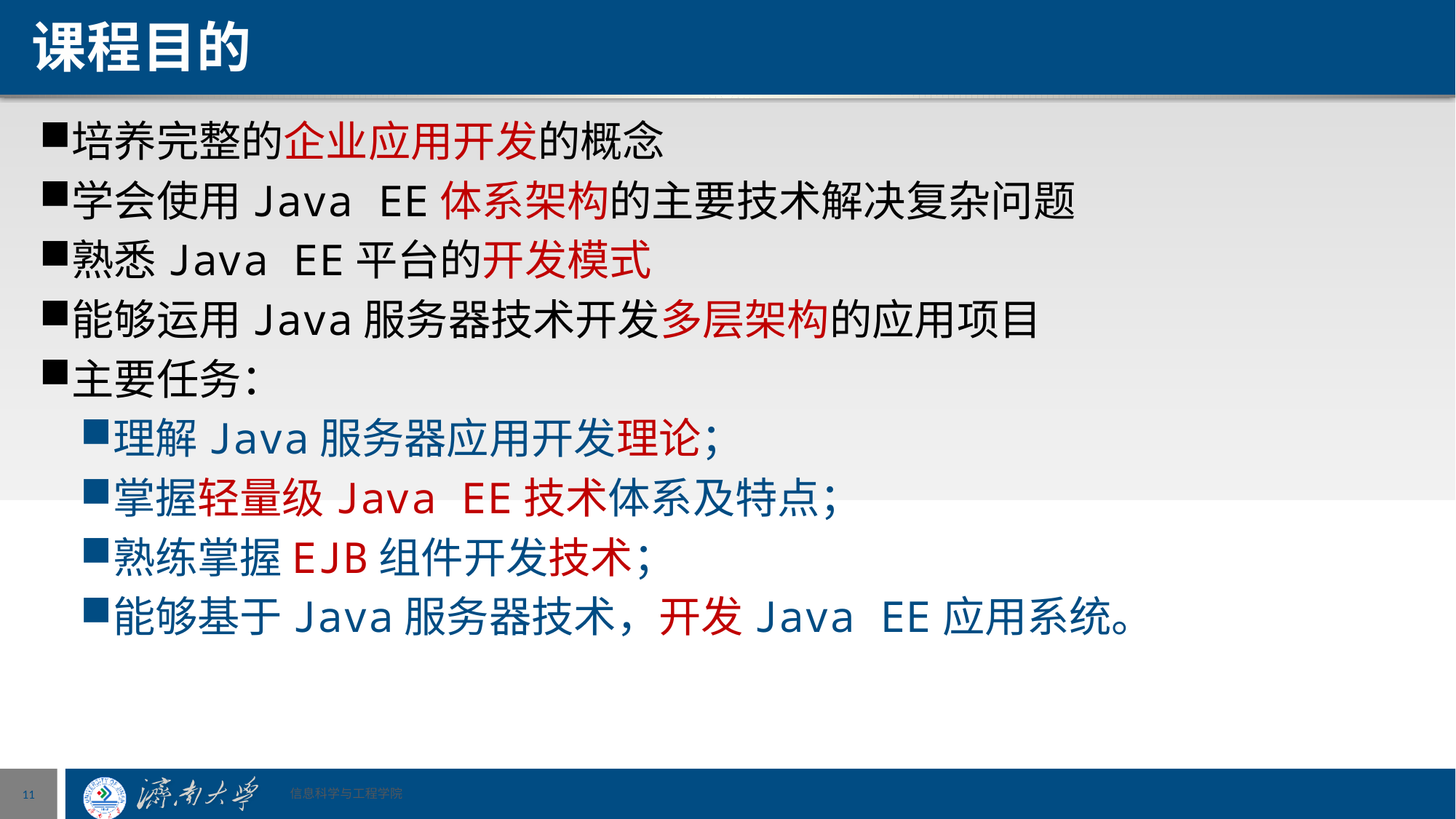

# 课程目的
培养完整的企业应用开发的概念
学会使用Java EE体系架构的主要技术解决复杂问题
熟悉Java EE平台的开发模式
能够运用Java服务器技术开发多层架构的应用项目
主要任务：
理解Java服务器应用开发理论；
掌握轻量级Java EE技术体系及特点；
熟练掌握EJB组件开发技术；
能够基于Java服务器技术，开发Java EE应用系统。